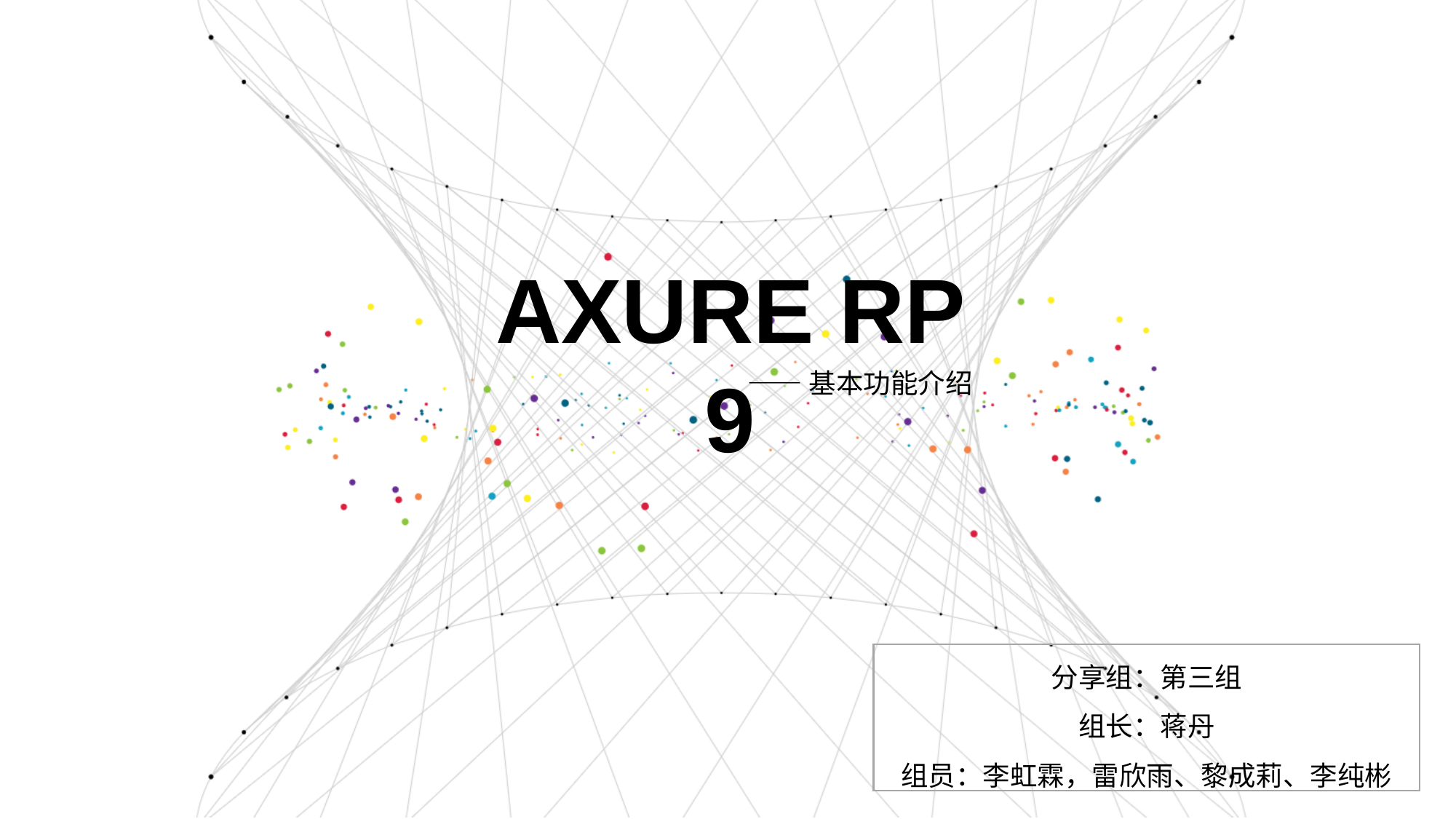

AXURE RP 9
——基本功能介绍
分享组：第三组
组长：蒋丹
组员：李虹霖，雷欣雨、黎成莉、李纯彬